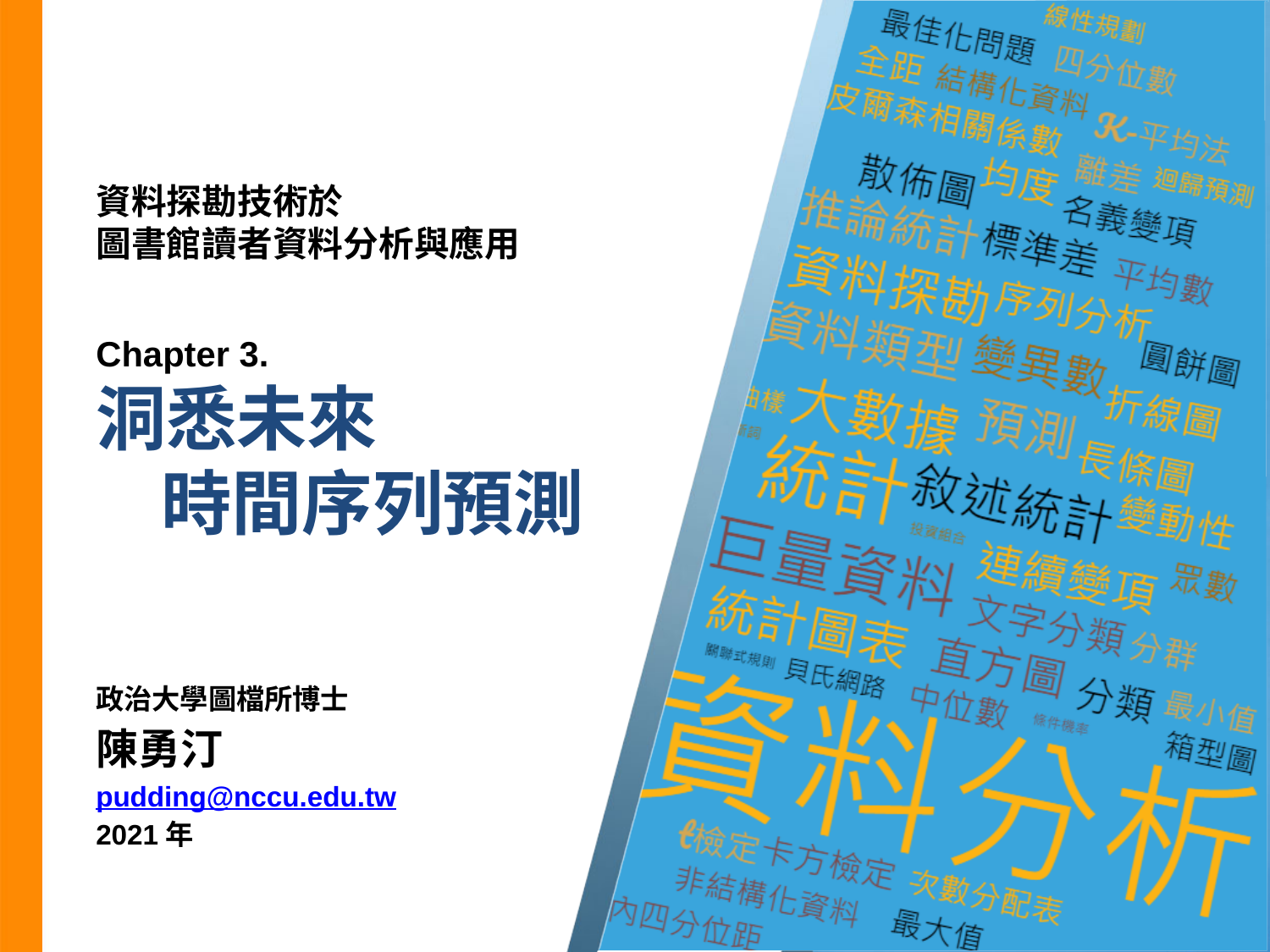

資料探勘技術於
圖書館讀者資料分析與應用

Chapter 3.
洞悉未來
   時間序列預測
政治大學圖檔所博士
陳勇汀
pudding@nccu.edu.tw
2021年